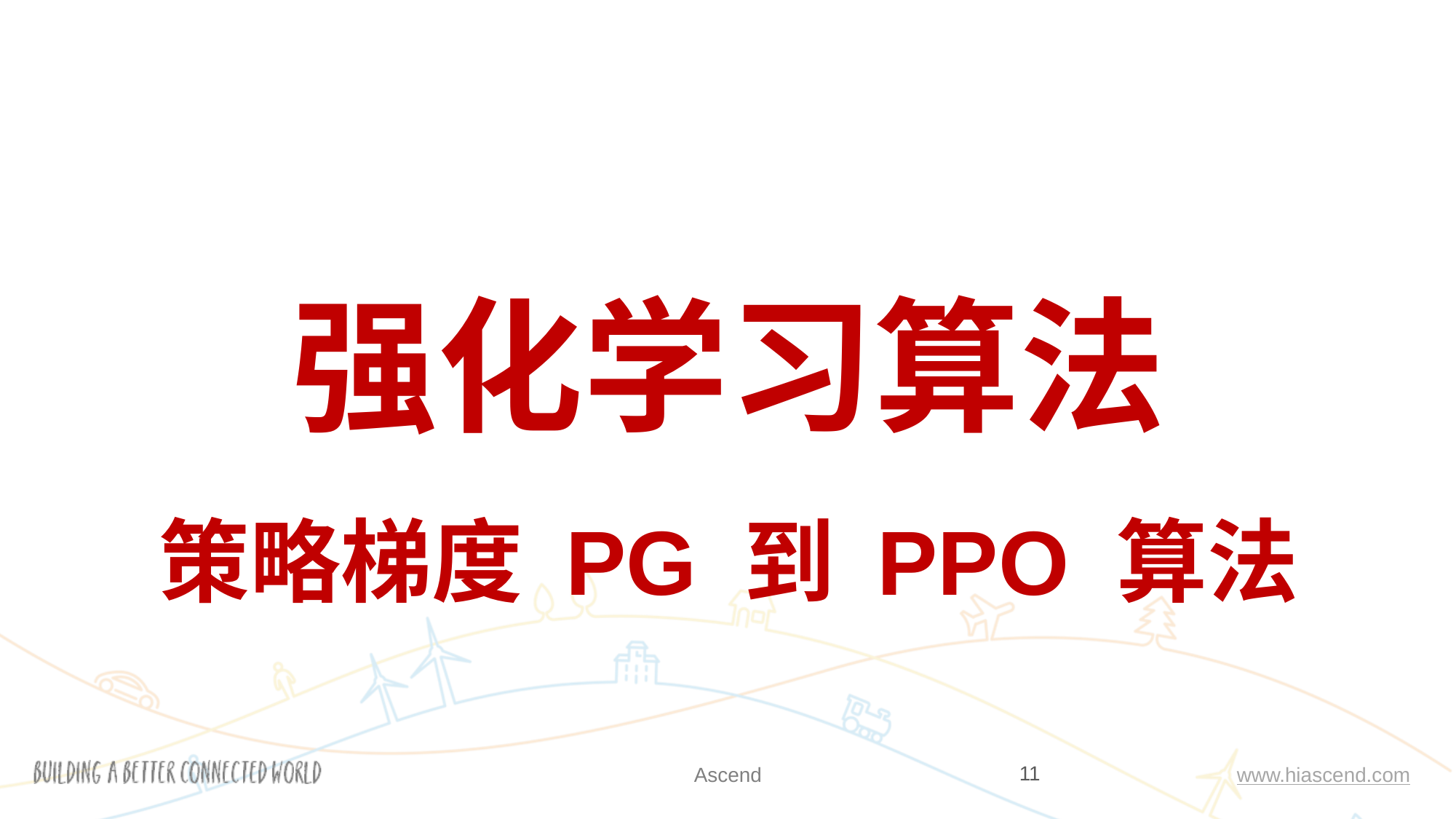

# 强化学习算法 策略梯度 PG 到 PPO 算法